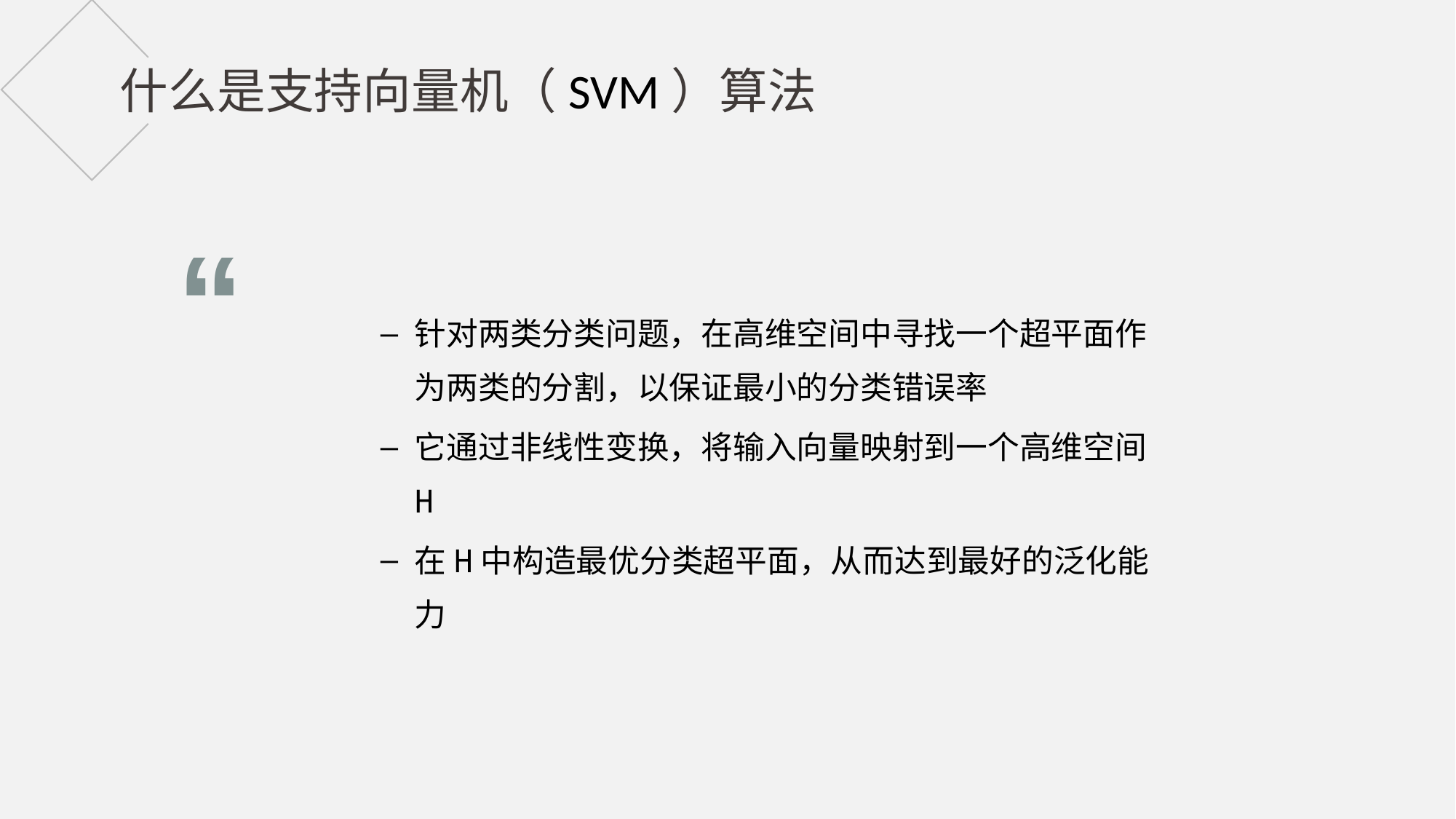

什么是支持向量机（SVM）算法
“

针对两类分类问题，在高维空间中寻找一个超平面作为两类的分割，以保证最小的分类错误率
它通过非线性变换，将输入向量映射到一个高维空间H
在H中构造最优分类超平面，从而达到最好的泛化能力